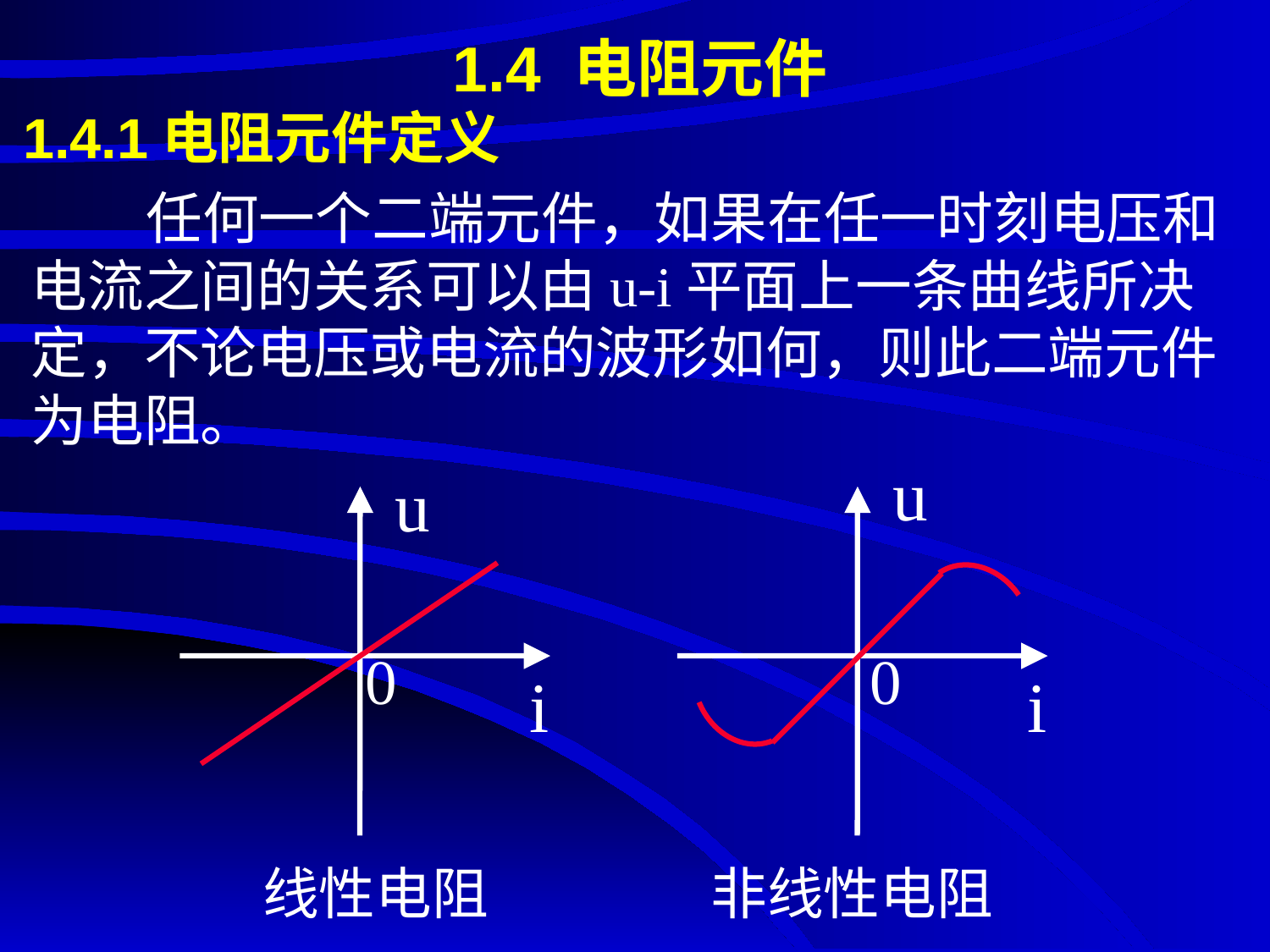

# 1.4 电阻元件
1.4.1电阻元件定义
        任何一个二端元件，如果在任一时刻电压和电流之间的关系可以由u-i平面上一条曲线所决定，不论电压或电流的波形如何，则此二端元件为电阻。
u
0

i

u
0

i

线性电阻
非线性电阻